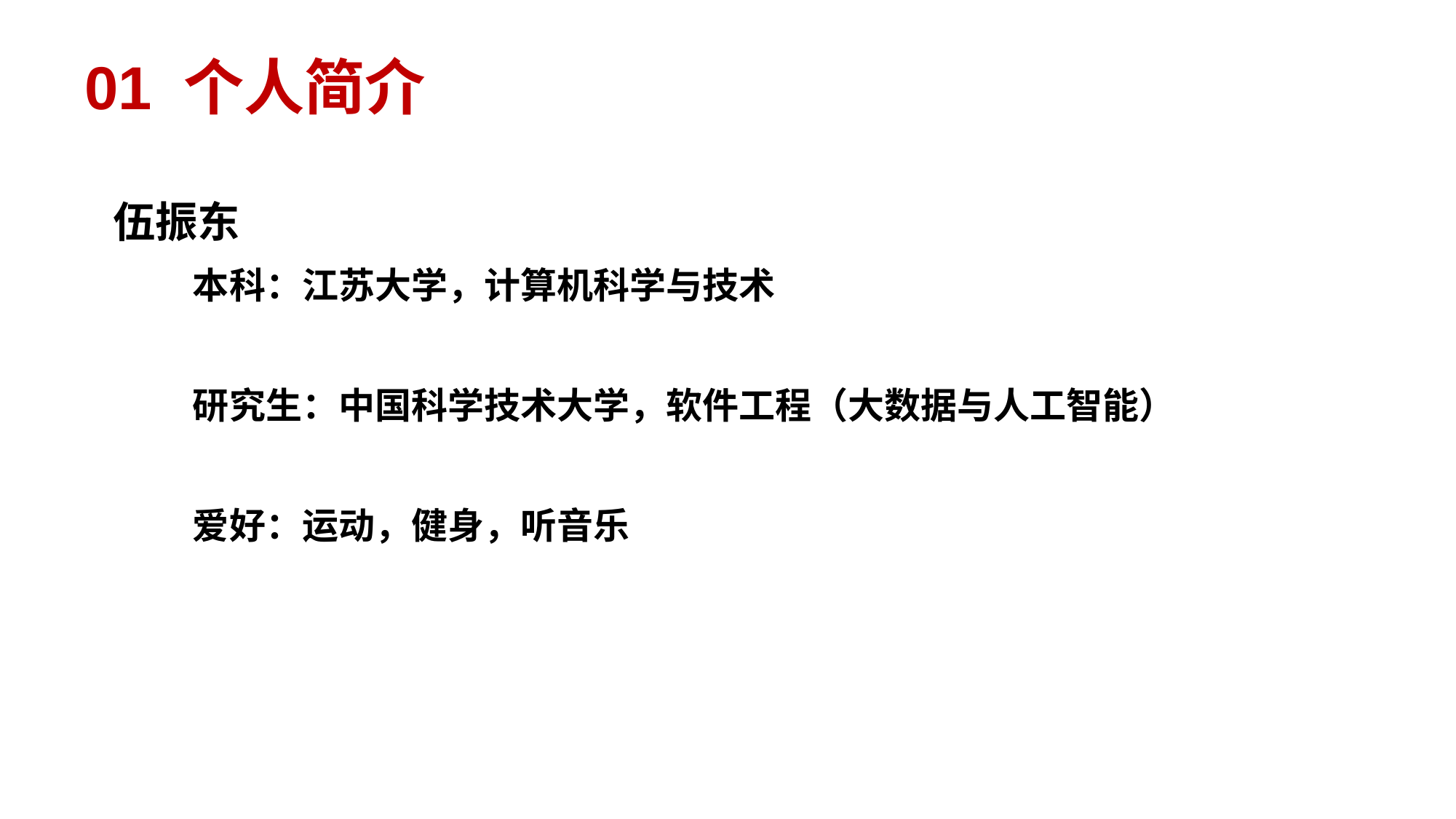

01 个人简介

  伍振东
	本科：江苏大学，计算机科学与技术

	研究生：中国科学技术大学，软件工程（大数据与人工智能）

	爱好：运动，健身，听音乐